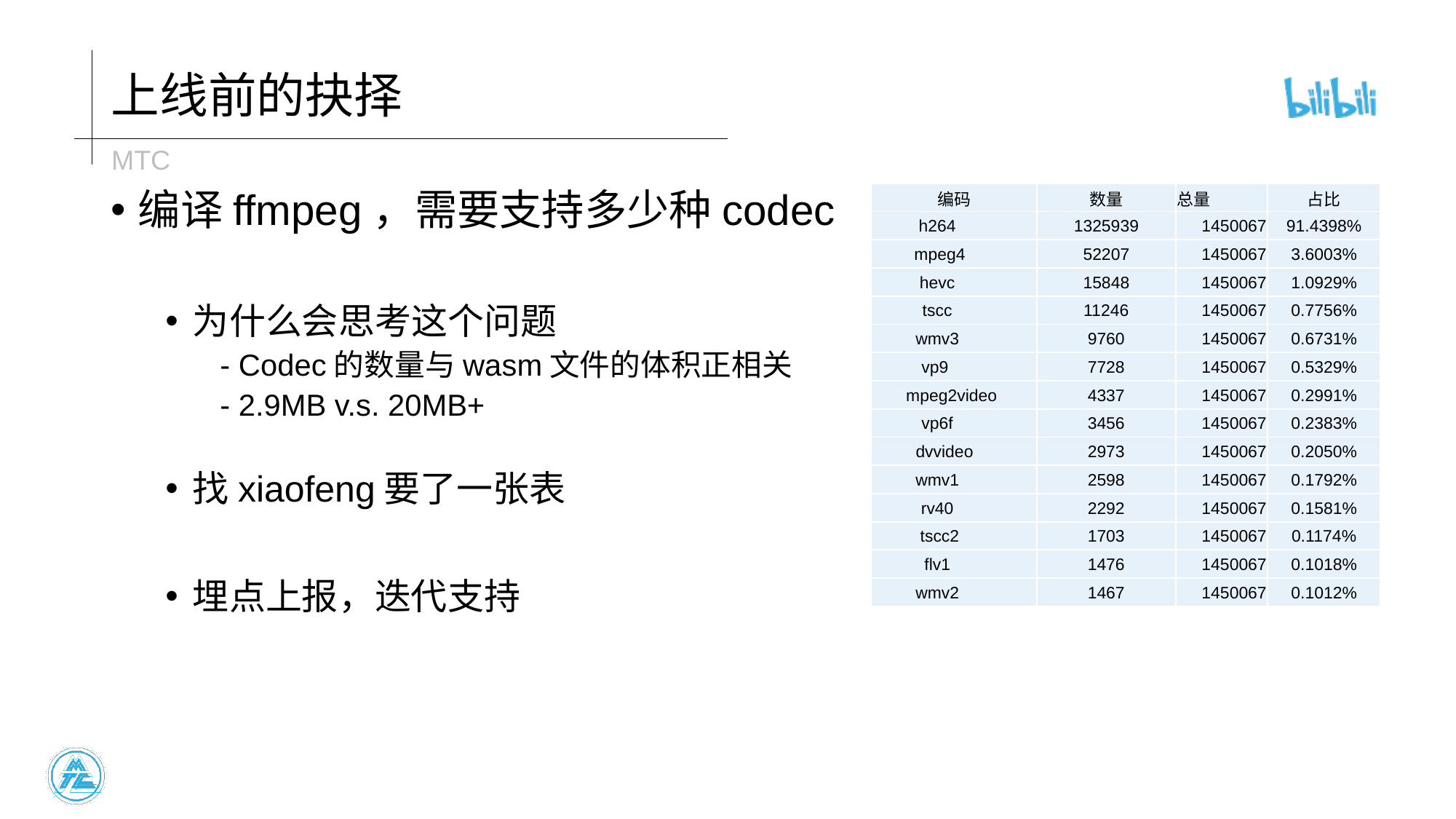

# 上线前的抉择
编译ffmpeg，需要支持多少种codec

为什么会思考这个问题
- Codec的数量与wasm文件的体积正相关
- 2.9MB v.s. 20MB+

找xiaofeng要了一张表

埋点上报，迭代支持
| 编码 | 数量 | 总量 | 占比 |
| --- | --- | --- | --- |
| h264 | 1325939 | 1450067 | 91.4398% |
| mpeg4 | 52207 | 1450067 | 3.6003% |
| hevc | 15848 | 1450067 | 1.0929% |
| tscc | 11246 | 1450067 | 0.7756% |
| wmv3 | 9760 | 1450067 | 0.6731% |
| vp9 | 7728 | 1450067 | 0.5329% |
| mpeg2video | 4337 | 1450067 | 0.2991% |
| vp6f | 3456 | 1450067 | 0.2383% |
| dvvideo | 2973 | 1450067 | 0.2050% |
| wmv1 | 2598 | 1450067 | 0.1792% |
| rv40 | 2292 | 1450067 | 0.1581% |
| tscc2 | 1703 | 1450067 | 0.1174% |
| flv1 | 1476 | 1450067 | 0.1018% |
| wmv2 | 1467 | 1450067 | 0.1012% |